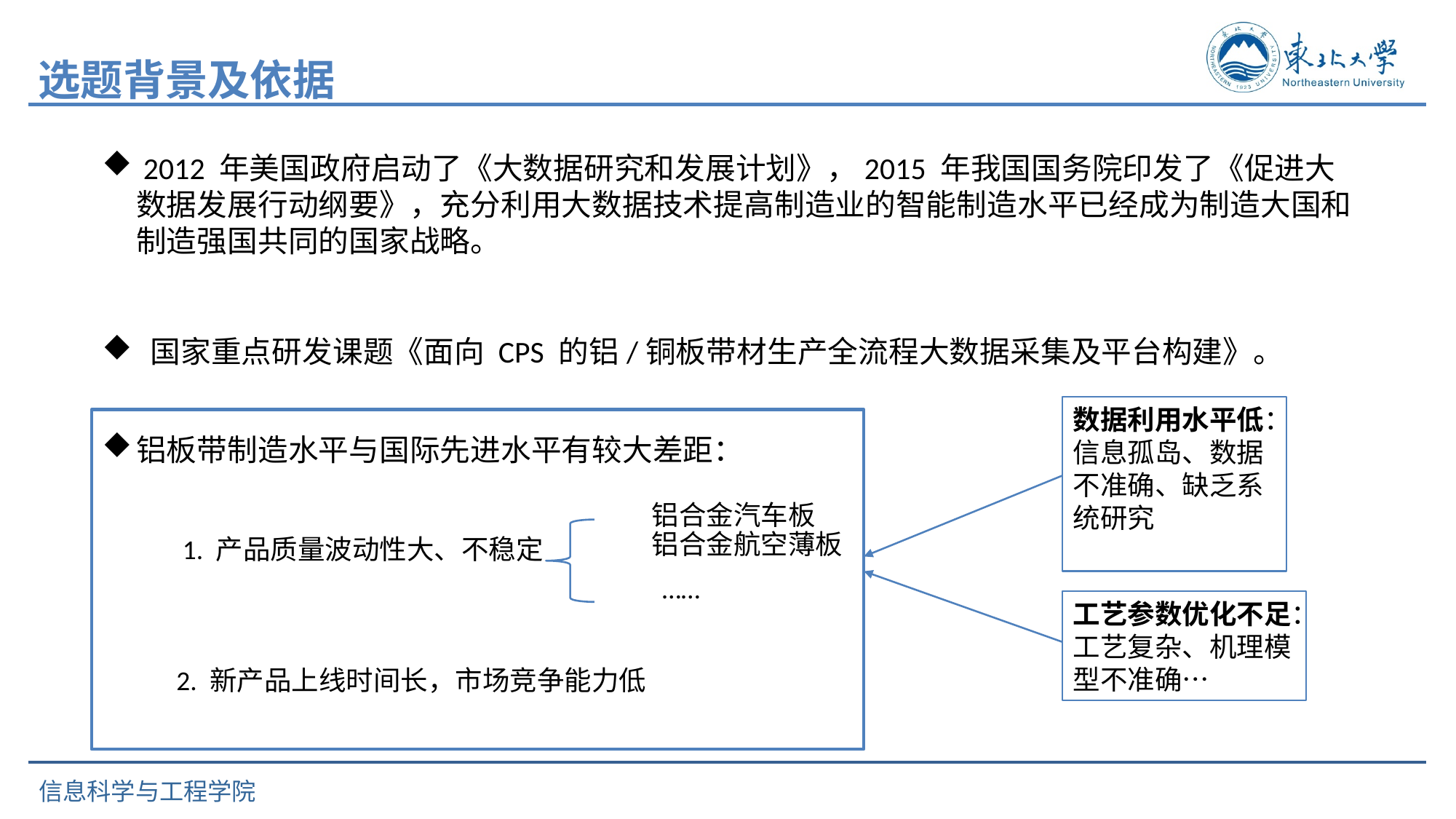

选题背景及依据

 2012 年美国政府启动了《大数据研究和发展计划》，2015 年我国国务院印发了《促进大数据发展行动纲要》，充分利用大数据技术提高制造业的智能制造水平已经成为制造大国和制造强国共同的国家战略。
 国家重点研发课题《面向 CPS 的铝/铜板带材生产全流程大数据采集及平台构建》。
数据利用水平低：信息孤岛、数据不准确、缺乏系统研究

铝板带制造水平与国际先进水平有较大差距：

             1. 产品质量波动性大、不稳定

            2. 新产品上线时间长，市场竞争能力低
铝合金汽车板

铝合金航空薄板
……
工艺参数优化不足：工艺复杂、机理模型不准确…